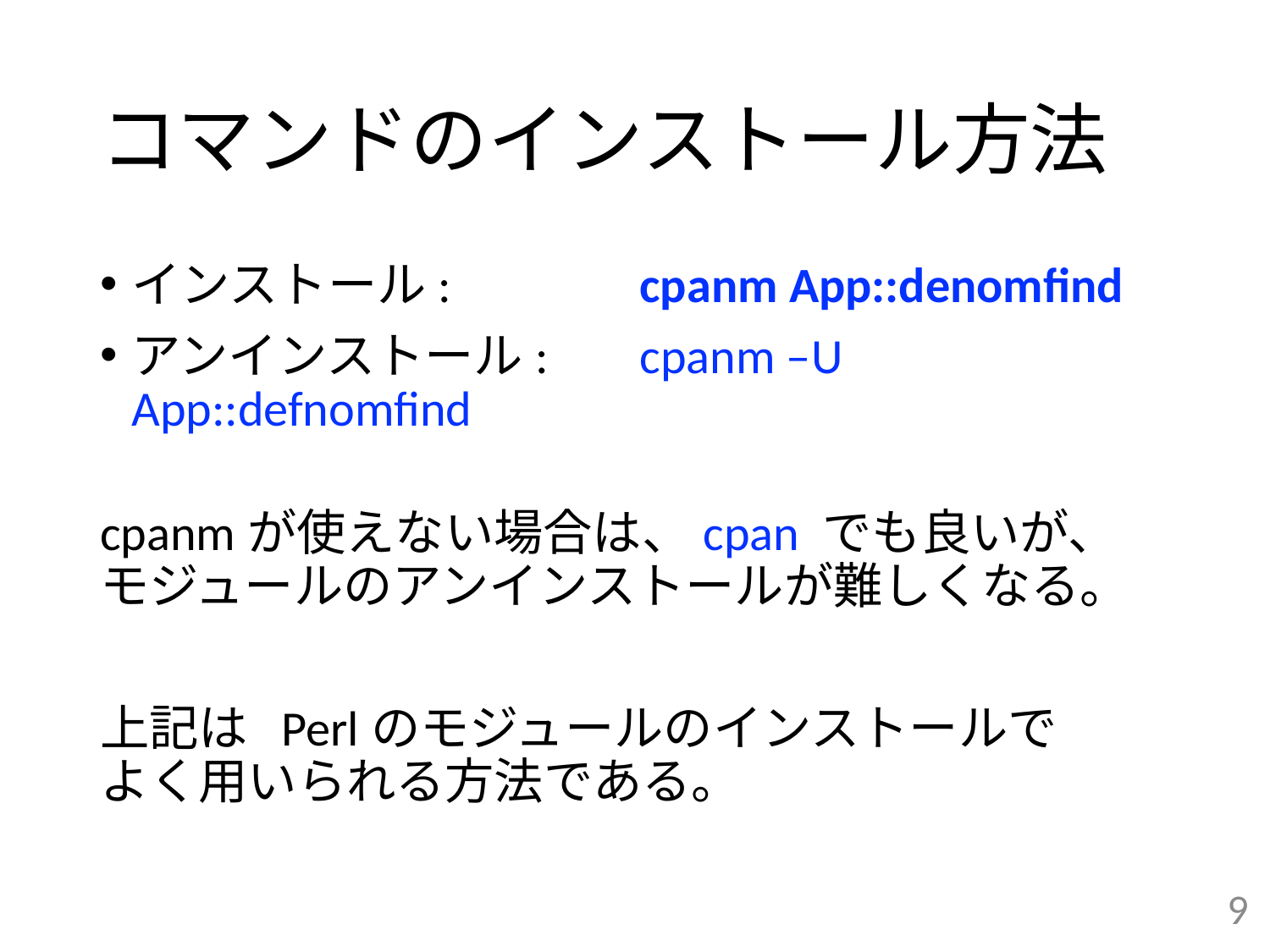

# コマンドのインストール方法
インストール:  		cpanm App::denomfind
アンインストール: 	cpanm –U App::defnomfind
cpanmが使えない場合は、cpan でも良いが、
モジュールのアンインストールが難しくなる。

上記は  Perlのモジュールのインストールで
よく用いられる方法である。

9